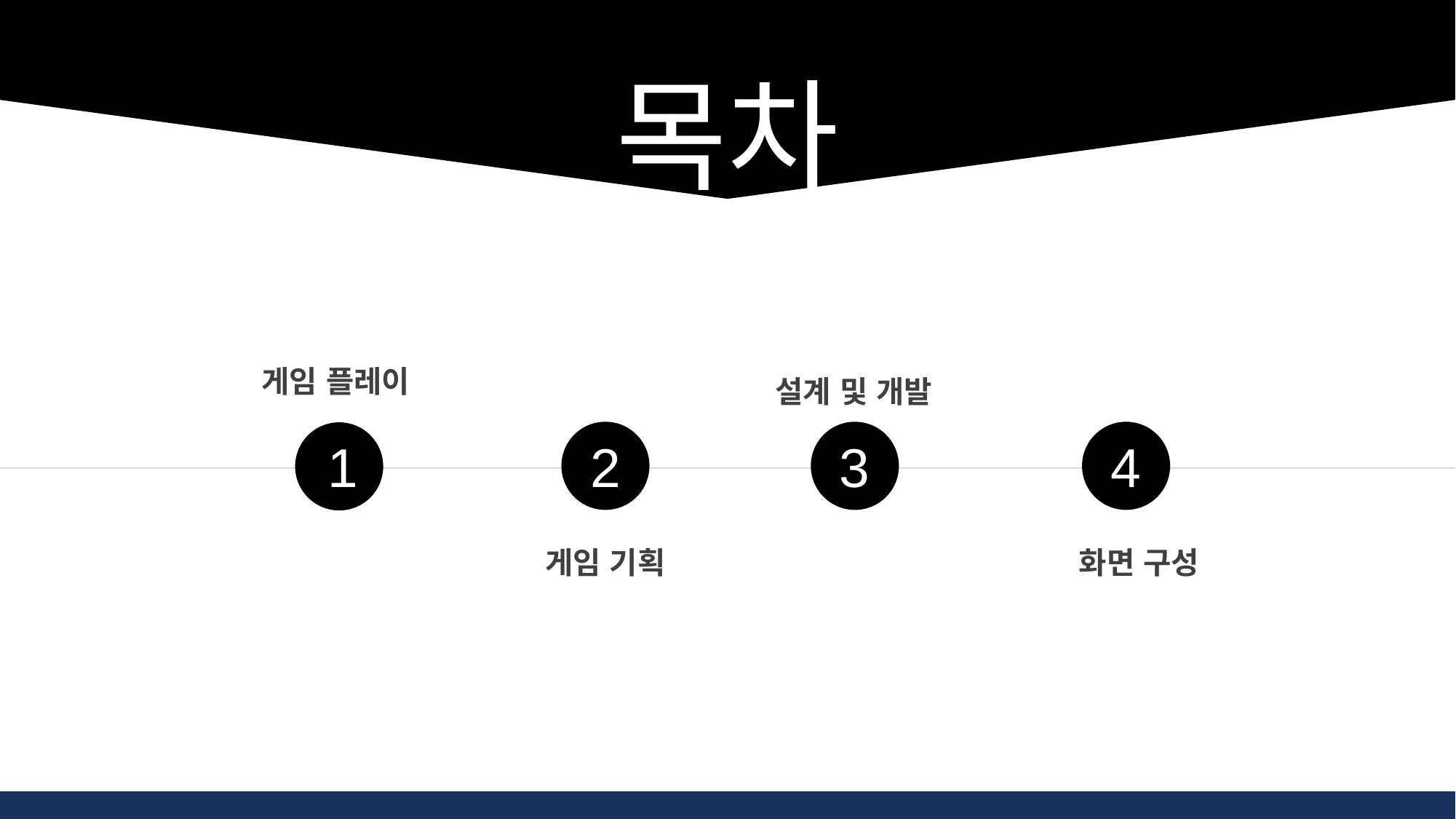

목차
게임 플레이
설계 및 개발
2
3
4

1
게임 기획
화면 구성